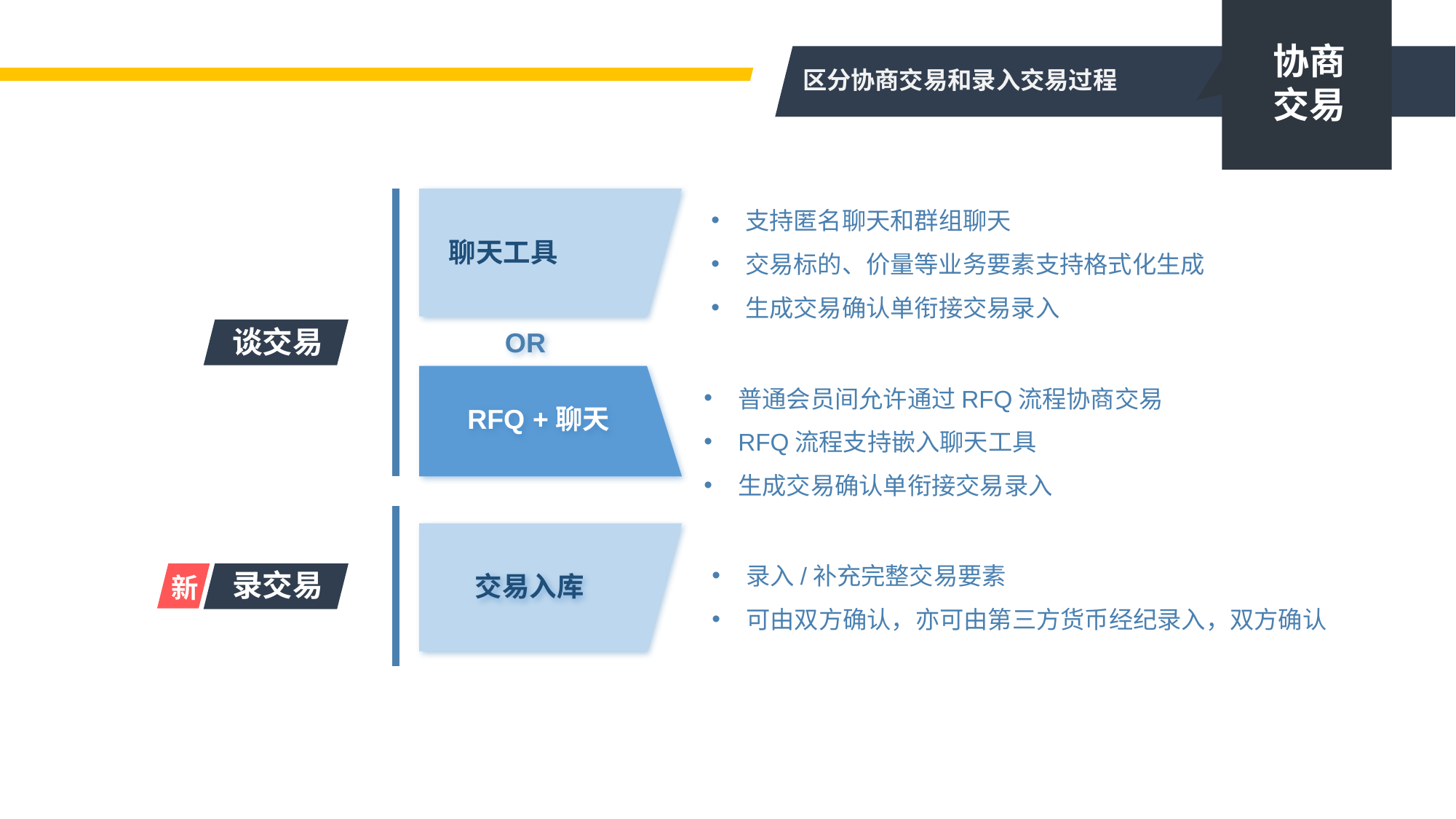

协商
交易

区分协商交易和录入交易过程

支持匿名聊天和群组聊天
交易标的、价量等业务要素支持格式化生成
生成交易确认单衔接交易录入
聊天工具

谈交易

OR
普通会员间允许通过RFQ流程协商交易
RFQ流程支持嵌入聊天工具
生成交易确认单衔接交易录入
RFQ +聊天

录入/补充完整交易要素
可由双方确认，亦可由第三方货币经纪录入，双方确认
录交易

交易入库
新